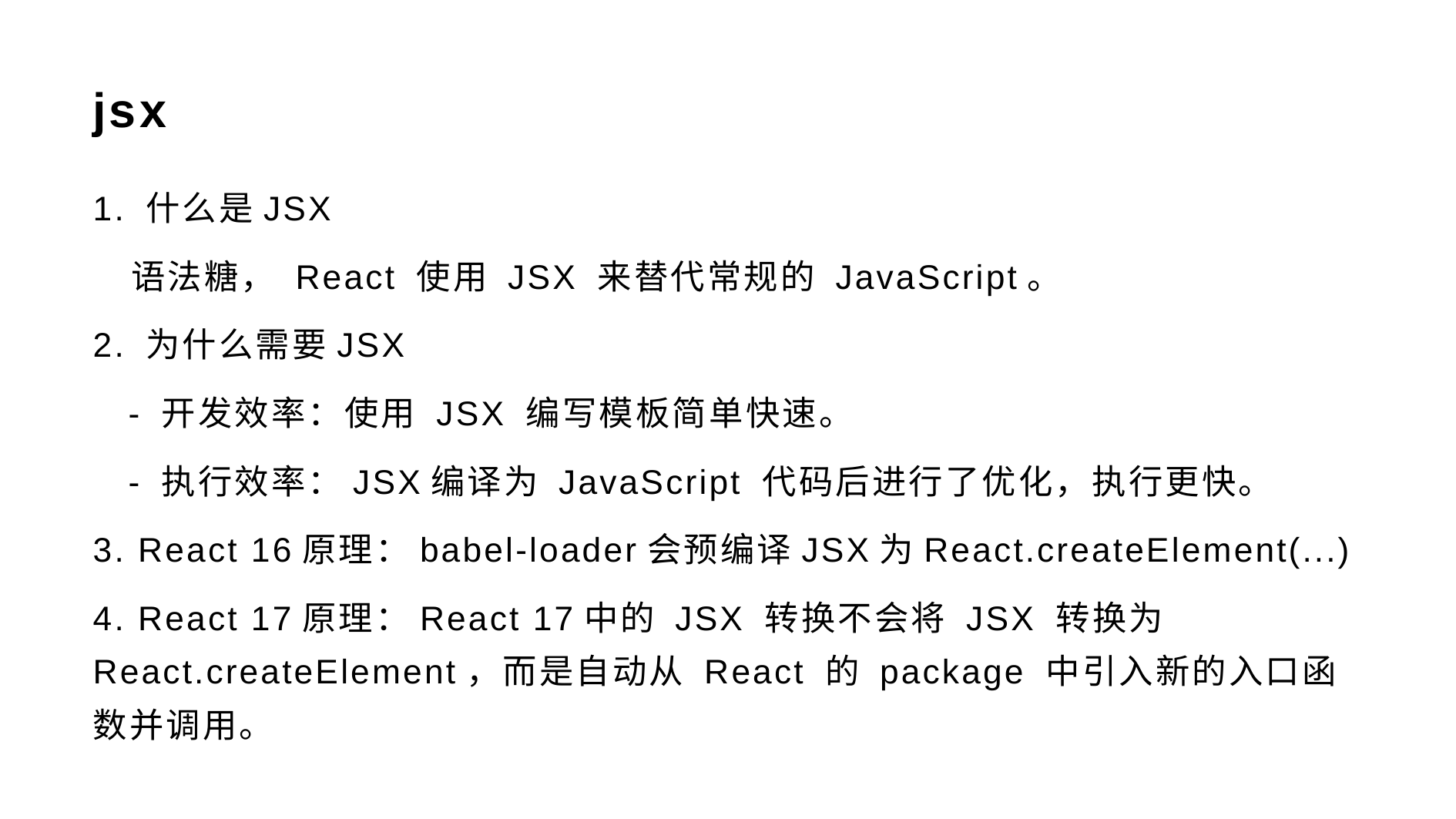

# jsx

1. 什么是JSX
   语法糖， React 使用 JSX 来替代常规的 JavaScript。
2. 为什么需要JSX
   - 开发效率：使用 JSX 编写模板简单快速。
   - 执行效率：JSX编译为 JavaScript 代码后进行了优化，执行更快。
3. React 16原理：babel-loader会预编译JSX为React.createElement(...)
4. React 17原理：React 17中的 JSX 转换不会将 JSX 转换为 React.createElement，而是自动从 React 的 package 中引入新的入口函数并调用。